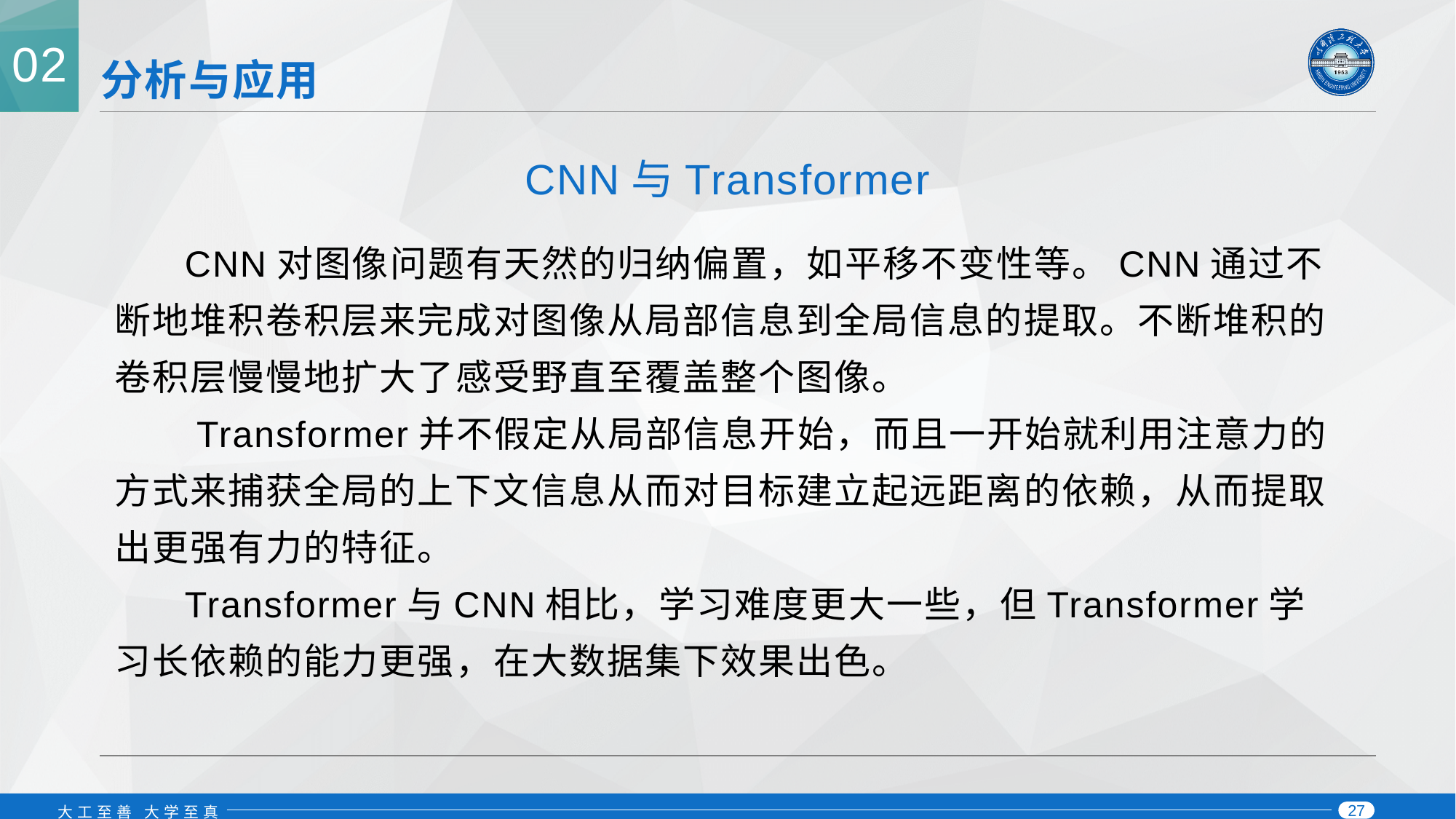

02
# 分析与应用
CNN与Transformer
      CNN对图像问题有天然的归纳偏置，如平移不变性等。CNN通过不断地堆积卷积层来完成对图像从局部信息到全局信息的提取。不断堆积的卷积层慢慢地扩大了感受野直至覆盖整个图像。
       Transformer并不假定从局部信息开始，而且一开始就利用注意力的方式来捕获全局的上下文信息从而对目标建立起远距离的依赖，从而提取出更强有力的特征。
      Transformer与CNN相比，学习难度更大一些，但Transformer学习长依赖的能力更强，在大数据集下效果出色。